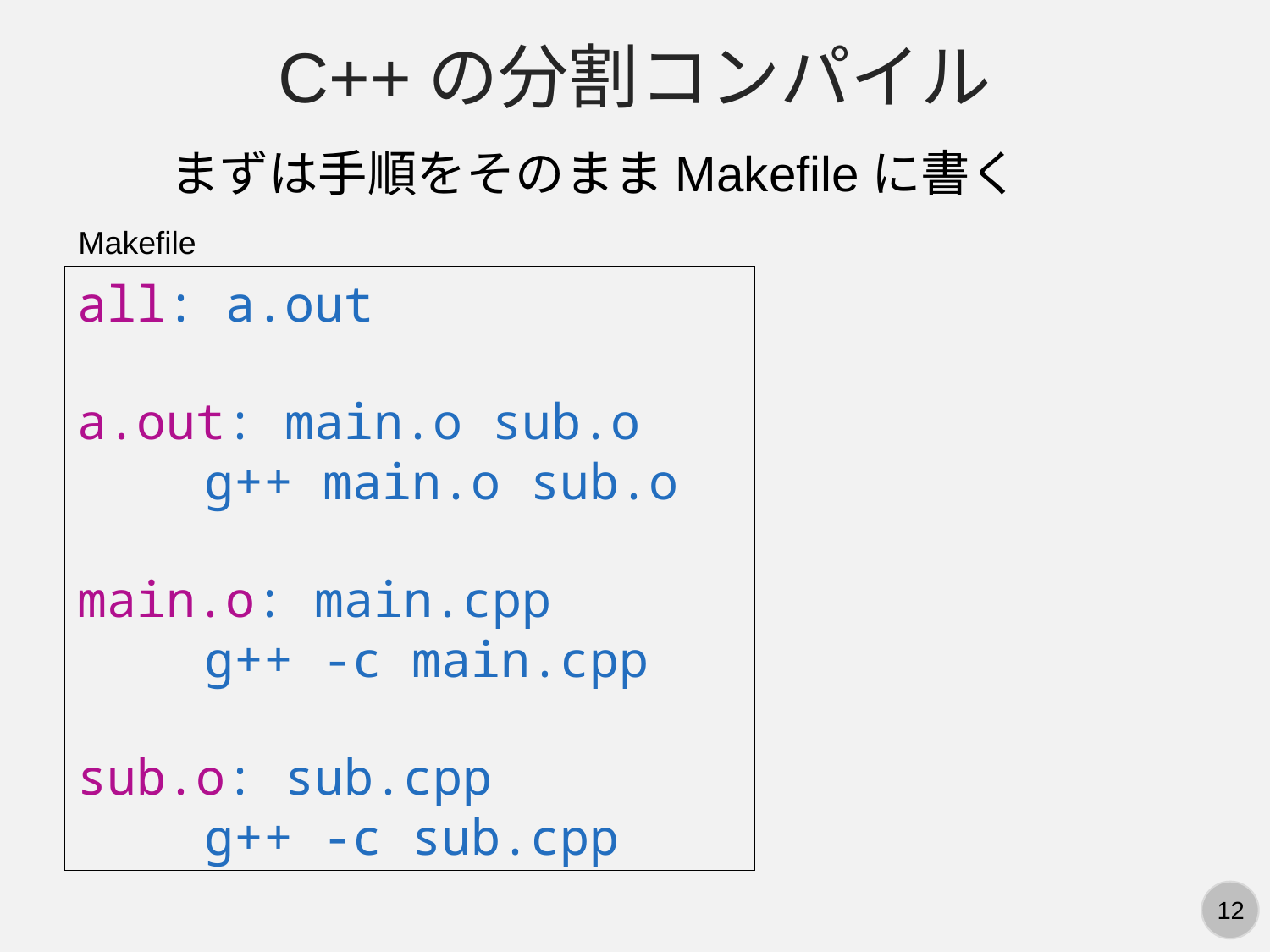

C++の分割コンパイル
まずは手順をそのままMakefileに書く
Makefile
all: a.out
a.out: main.o sub.o
	g++ main.o sub.o
main.o: main.cpp
	g++ -c main.cpp
sub.o: sub.cpp
	g++ -c sub.cpp